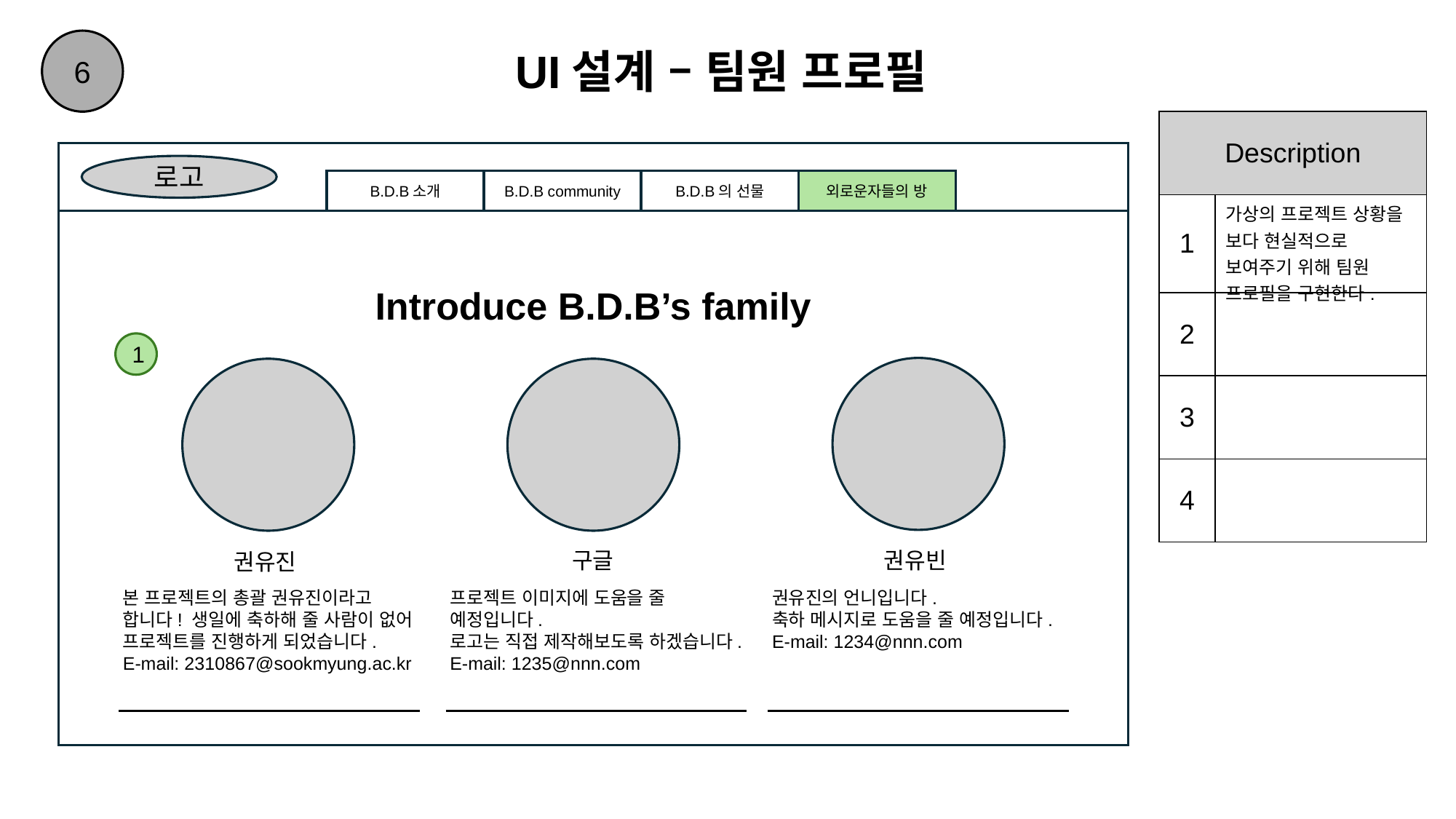

6
# UI설계 – 팀원 프로필
| Description |  |
| --- | --- |
| 1 | 가상의 프로젝트 상황을 보다 현실적으로 보여주기 위해 팀원 프로필을 구현한다. |
| 2 |  |
| 3 |  |
| 4 |  |

로고
외로운자들의 방
B.D.B소개
B.D.B community
B.D.B의 선물
Introduce B.D.B’s family
1

구글
권유빈
권유진
본 프로젝트의 총괄 권유진이라고 합니다! 생일에 축하해 줄 사람이 없어 프로젝트를 진행하게 되었습니다.
E-mail: 2310867@sookmyung.ac.kr
프로젝트 이미지에 도움을 줄 예정입니다.
로고는 직접 제작해보도록 하겠습니다.
E-mail: 1235@nnn.com
권유진의 언니입니다.
축하 메시지로 도움을 줄 예정입니다.
E-mail: 1234@nnn.com